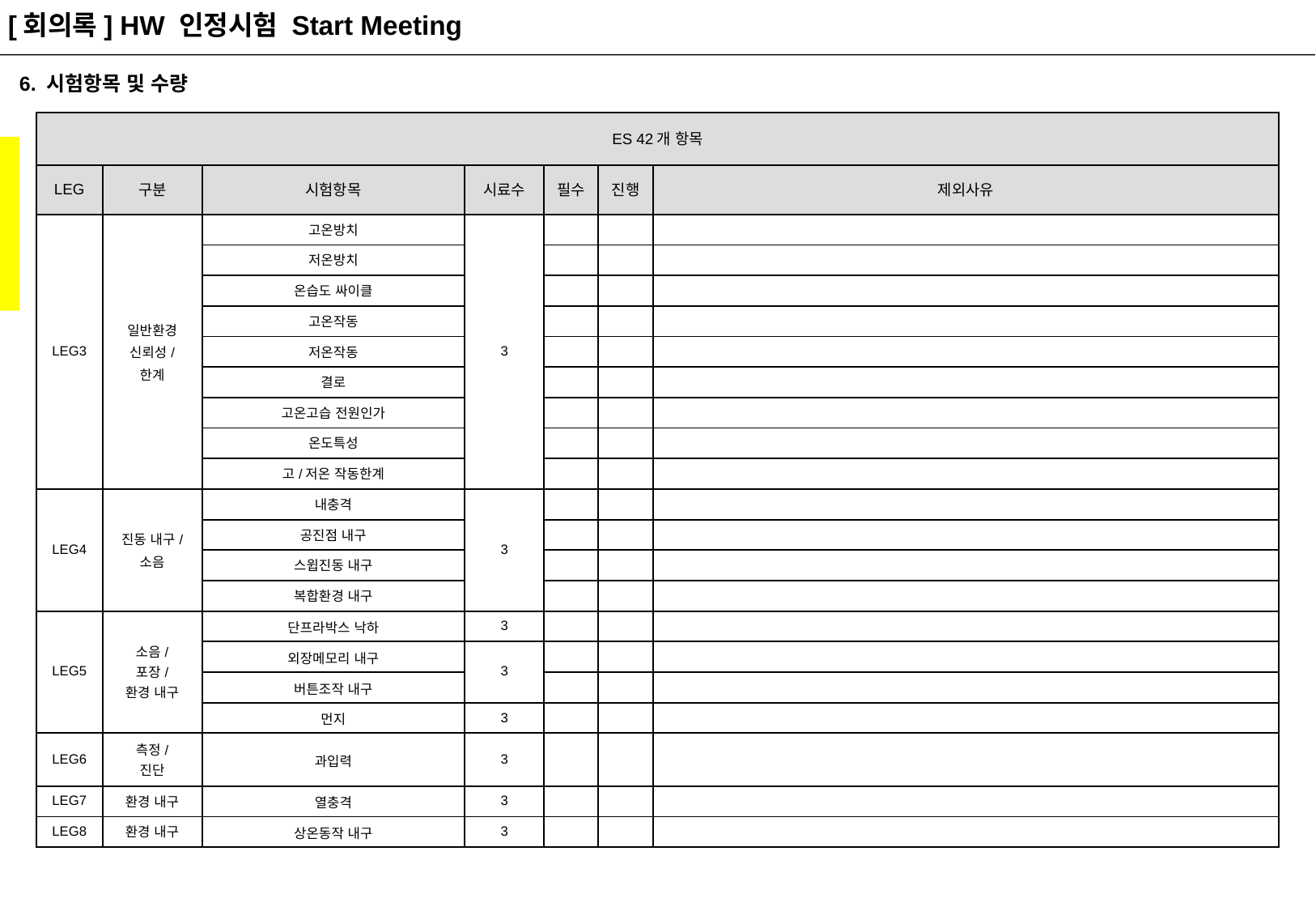

[회의록] HW 인정시험 Start Meeting

6. 시험항목 및 수량
| ES 42개 항목 |  |  |  |  |  |  |
| --- | --- | --- | --- | --- | --- | --- |
| LEG | 구분 | 시험항목 | 시료수 | 필수 | 진행 | 제외사유 |
| LEG3 | 일반환경 신뢰성/ 한계 | 고온방치 | 3 |  |  |  |
|  |  | 저온방치 |  |  |  |  |
|  |  | 온습도 싸이클 |  |  |  |  |
|  |  | 고온작동 |  |  |  |  |
|  |  | 저온작동 |  |  |  |  |
|  |  | 결로 |  |  |  |  |
|  |  | 고온고습 전원인가 |  |  |  |  |
|  |  | 온도특성 |  |  |  |  |
|  |  | 고/저온 작동한계 |  |  |  |  |
| LEG4 | 진동 내구/ 소음 | 내충격 | 3 |  |  |  |
|  |  | 공진점 내구 |  |  |  |  |
|  |  | 스윕진동 내구 |  |  |  |  |
|  |  | 복합환경 내구 |  |  |  |  |
| LEG5 | 소음/ 포장/ 환경 내구 | 단프라박스 낙하 | 3 |  |  |  |
|  |  | 외장메모리 내구 | 3 |  |  |  |
|  |  | 버튼조작 내구 |  |  |  |  |
|  |  | 먼지 | 3 |  |  |  |
| LEG6 | 측정/ 진단 | 과입력 | 3 |  |  |  |
| LEG7 | 환경 내구 | 열충격 | 3 |  |  |  |
| LEG8 | 환경 내구 | 상온동작 내구 | 3 |  |  |  |
엑셀 :  DQA 작성 그리고 진행 현황 표시
(옵션상목 제외 사유 기입)